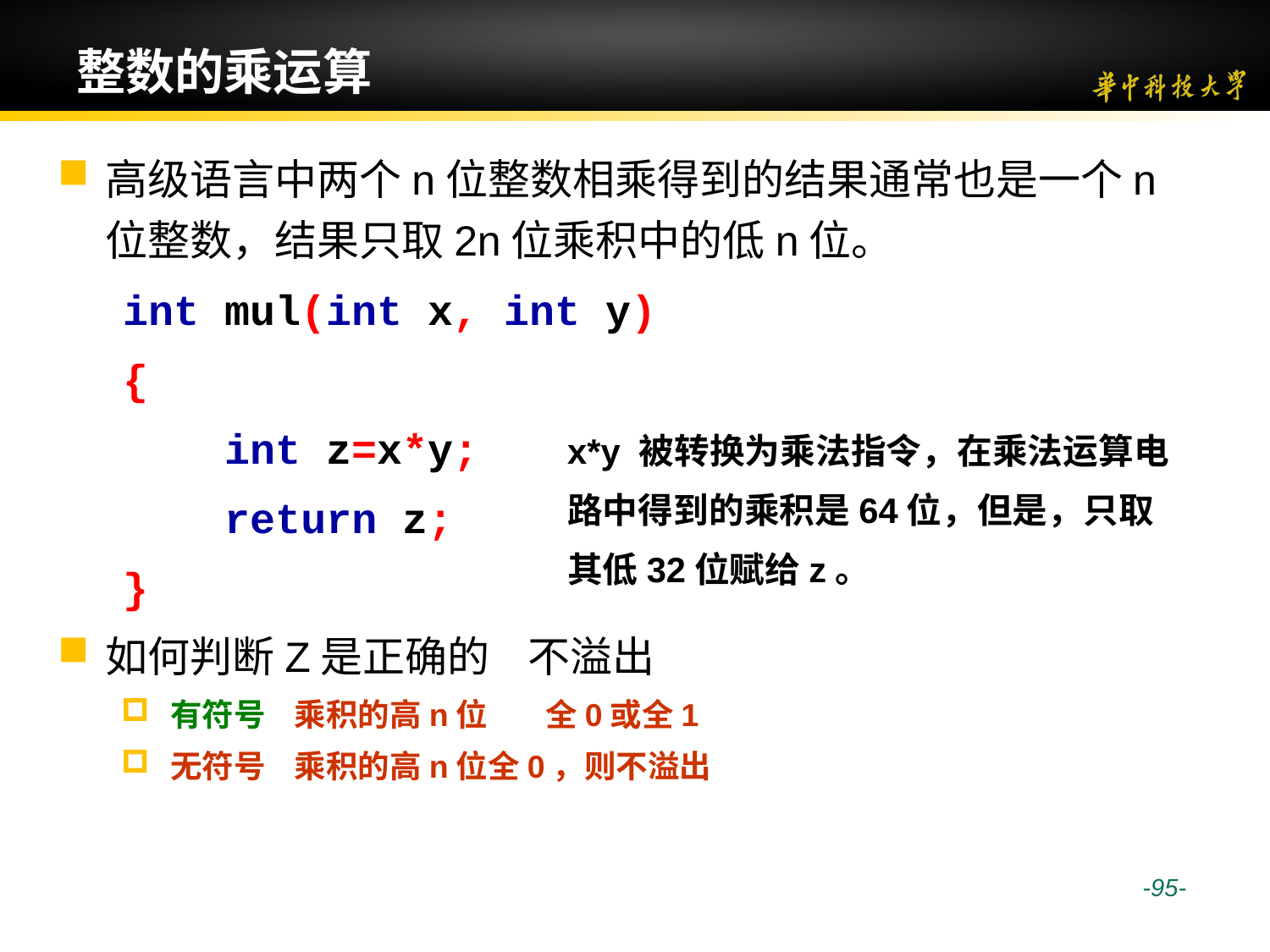

# 整数的乘运算
高级语言中两个n位整数相乘得到的结果通常也是一个n位整数，结果只取2n位乘积中的低n位。
int mul(int x, int y)
{
    int z=x*y;
    return z;
}
如何判断Z是正确的    不溢出
有符号    乘积的高n位        全0或全1
无符号    乘积的高n位全0，则不溢出

x*y 被转换为乘法指令，在乘法运算电路中得到的乘积是64位，但是，只取其低32位赋给z。
 -95-